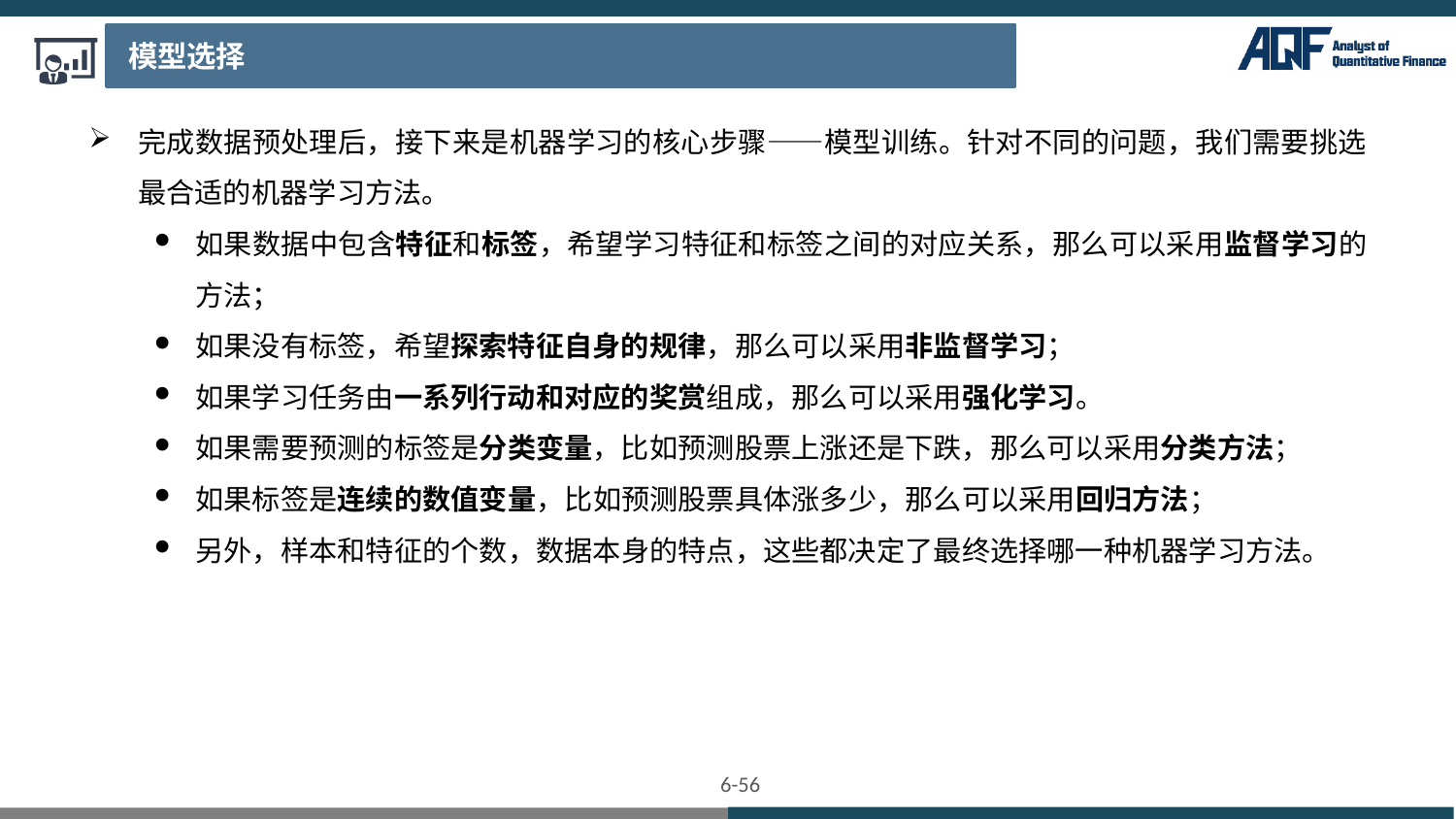

模型选择
完成数据预处理后，接下来是机器学习的核心步骤——模型训练。针对不同的问题，我们需要挑选最合适的机器学习方法。
如果数据中包含特征和标签，希望学习特征和标签之间的对应关系，那么可以采用监督学习的方法；
如果没有标签，希望探索特征自身的规律，那么可以采用非监督学习；
如果学习任务由一系列行动和对应的奖赏组成，那么可以采用强化学习。
如果需要预测的标签是分类变量，比如预测股票上涨还是下跌，那么可以采用分类方法；
如果标签是连续的数值变量，比如预测股票具体涨多少，那么可以采用回归方法；
另外，样本和特征的个数，数据本身的特点，这些都决定了最终选择哪一种机器学习方法。